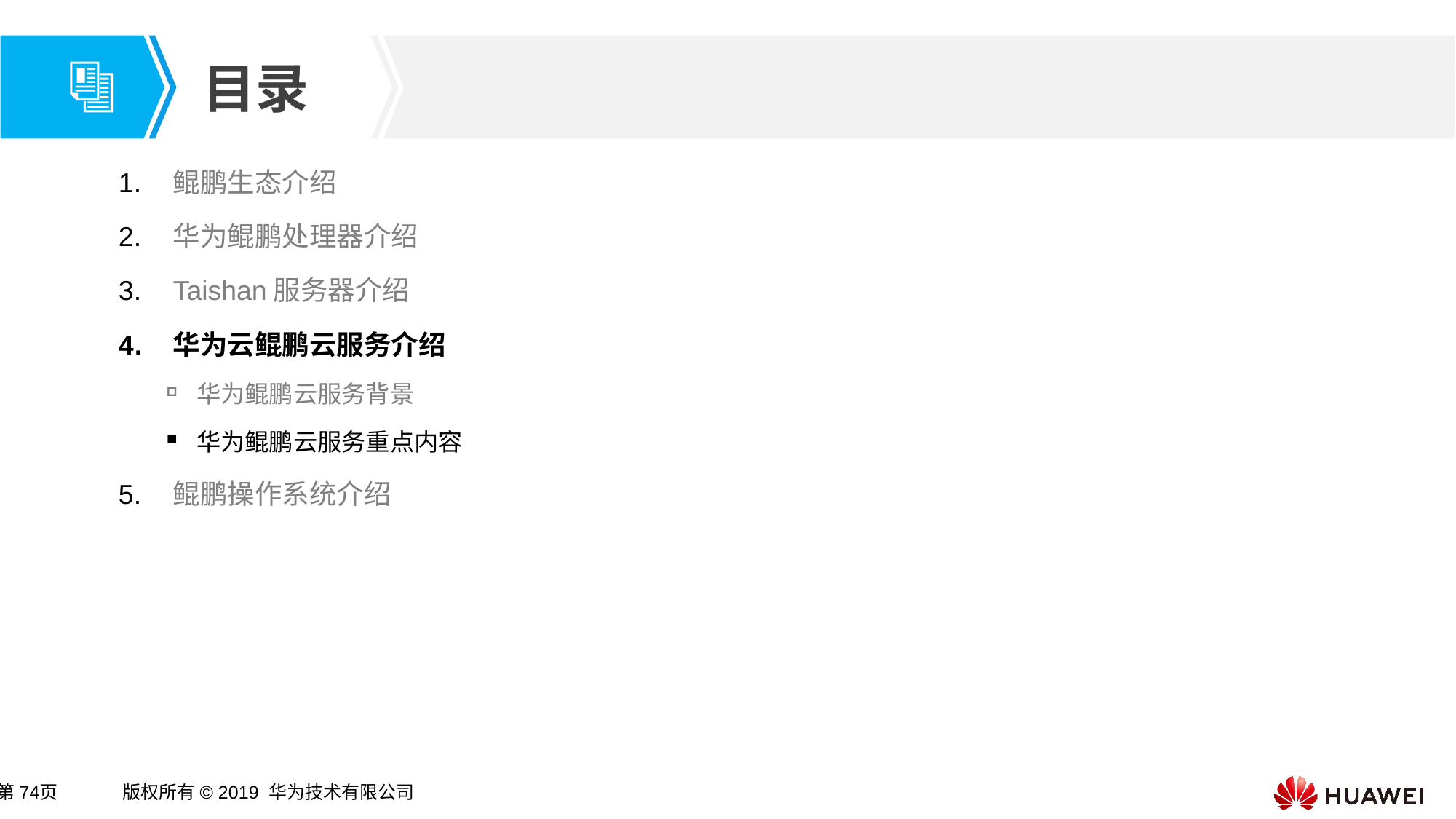

鲲鹏生态介绍
华为鲲鹏处理器介绍
Taishan服务器介绍
华为云鲲鹏云服务介绍
华为鲲鹏云服务背景
华为鲲鹏云服务重点内容
鲲鹏操作系统介绍